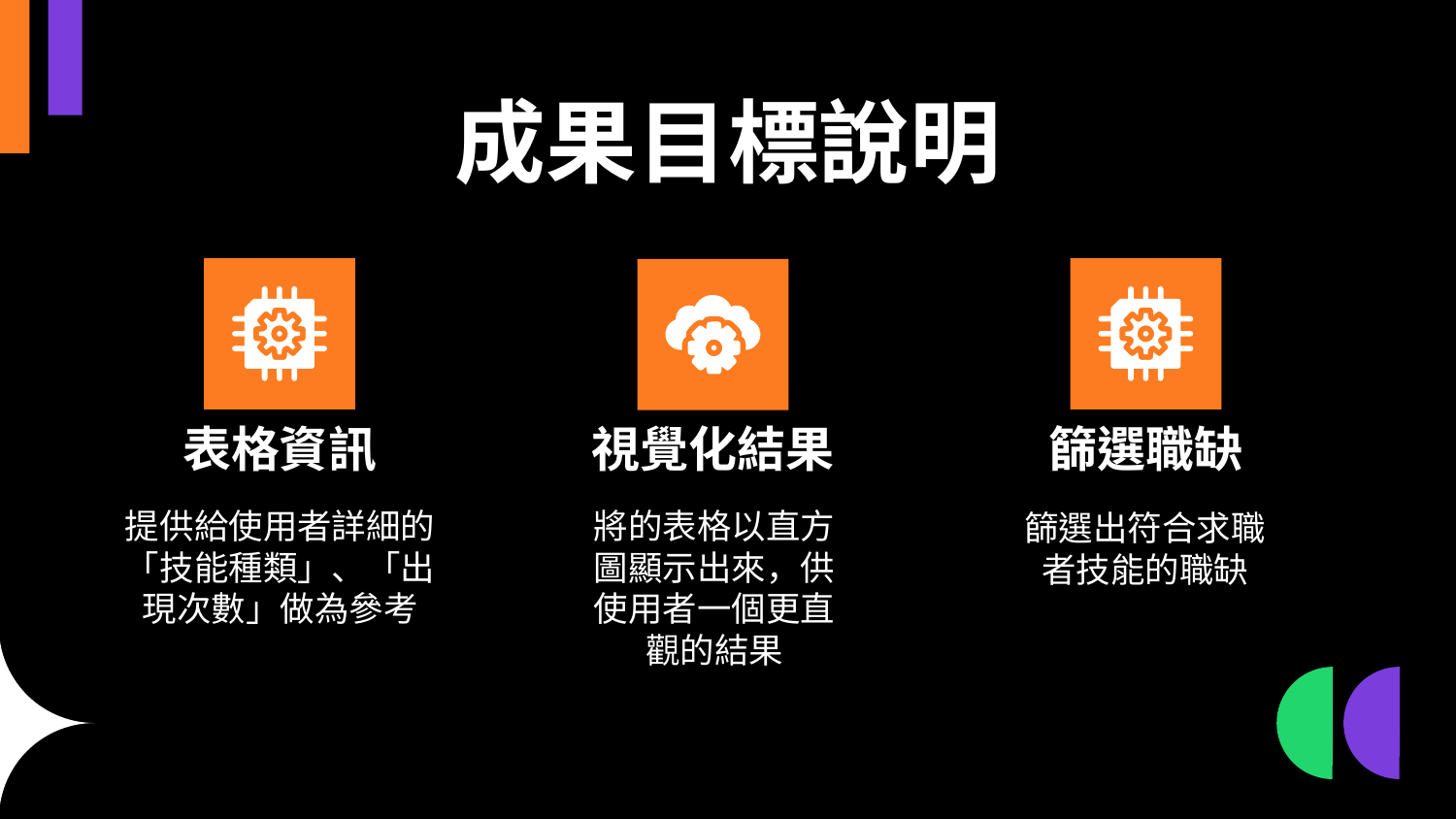

# 成果目標說明

表格資訊
篩選職缺
視覺化結果
提供給使用者詳細的「技能種類」、「出現次數」做為參考
將的表格以直方圖顯示出來，供使用者一個更直觀的結果
篩選出符合求職者技能的職缺